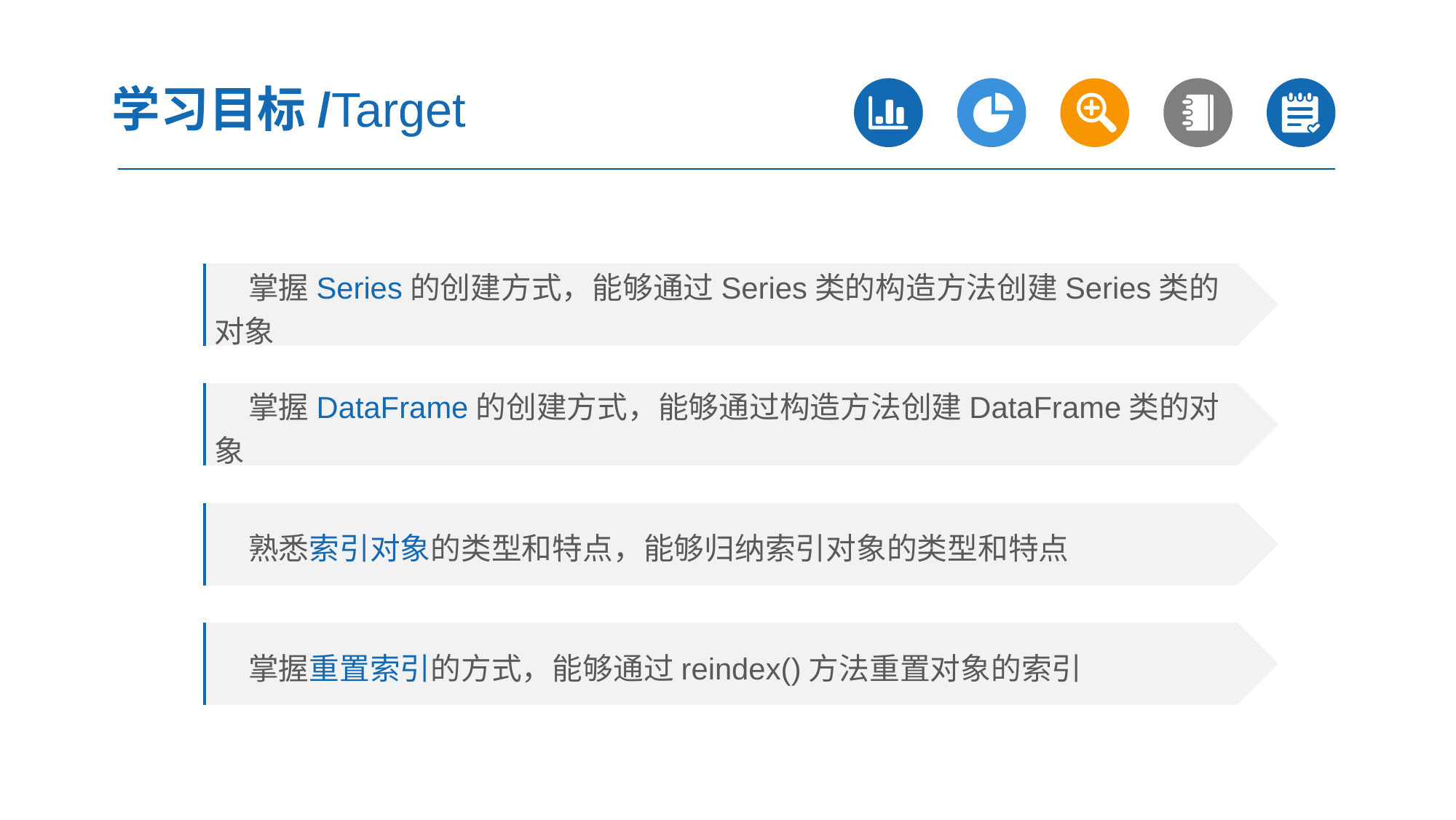

学习目标/Target
    掌握Series的创建方式，能够通过Series类的构造方法创建Series类的对象

    掌握DataFrame的创建方式，能够通过构造方法创建DataFrame类的对象

    熟悉索引对象的类型和特点，能够归纳索引对象的类型和特点

    掌握重置索引的方式，能够通过reindex()方法重置对象的索引